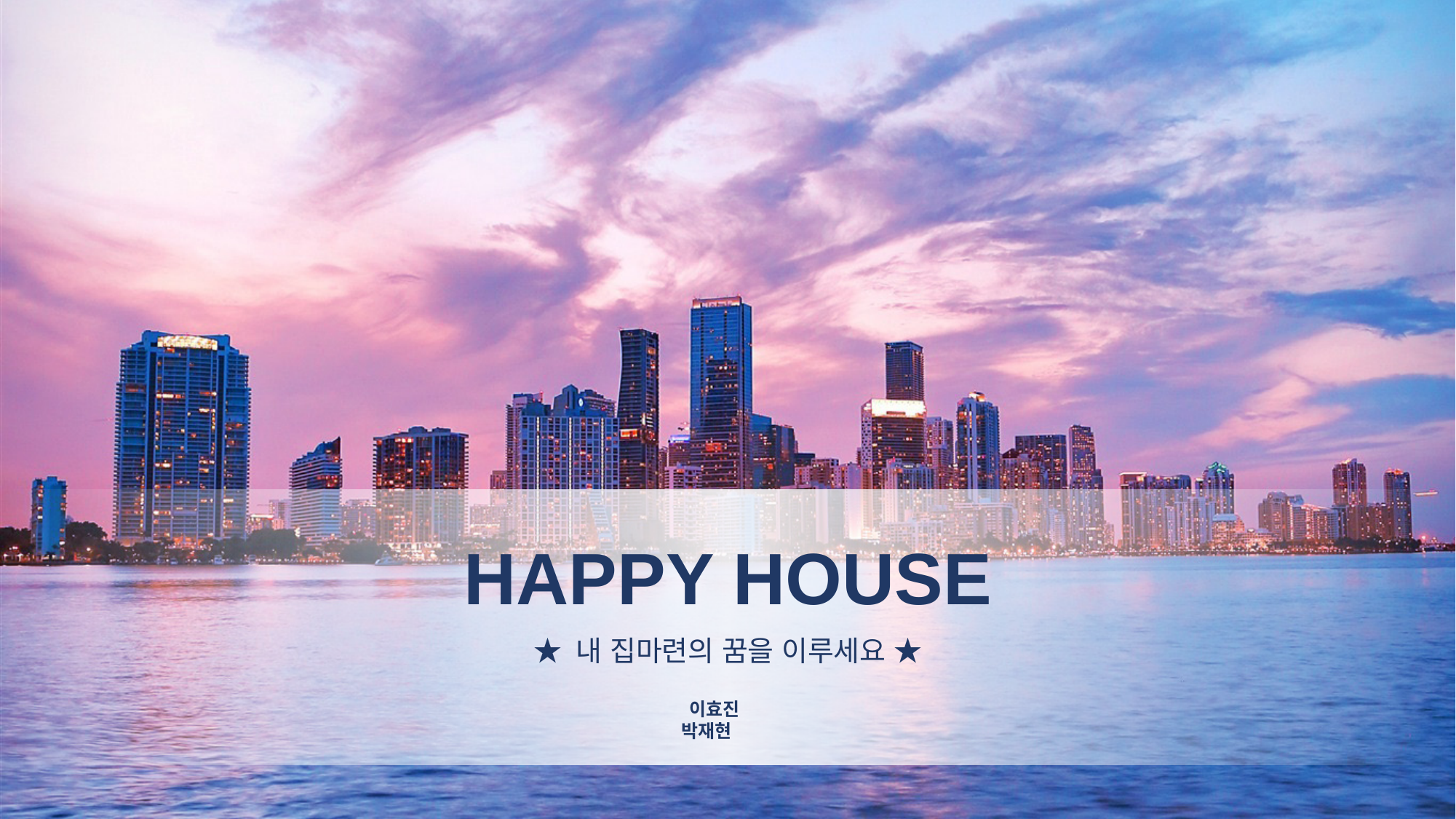

HAPPY HOUSE
★ 내 집마련의 꿈을 이루세요 ★
이효진
박재현